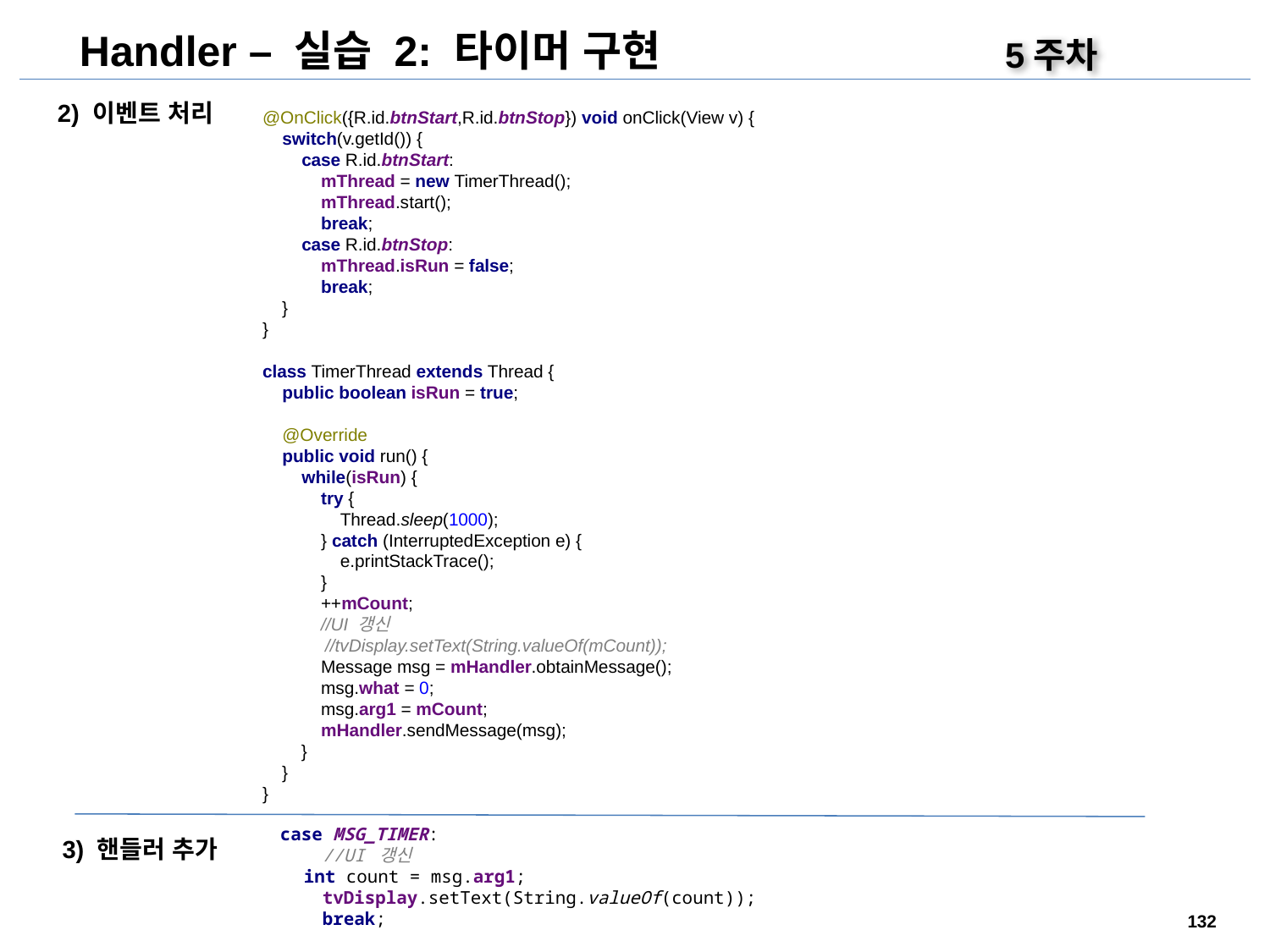

Handler – 실습 2: 타이머 구현
5주차
2) 이벤트 처리
@OnClick({R.id.btnStart,R.id.btnStop}) void onClick(View v) {
    switch(v.getId()) {
        case R.id.btnStart:
            mThread = new TimerThread();
            mThread.start();
            break;
        case R.id.btnStop:
            mThread.isRun = false;
            break;
    }
}
class TimerThread extends Thread {
    public boolean isRun = true;
    @Override
    public void run() {
        while(isRun) {
            try {
                Thread.sleep(1000);
            } catch (InterruptedException e) {
                e.printStackTrace();
            }
            ++mCount;
            //UI 갱신
            //tvDisplay.setText(String.valueOf(mCount));
            Message msg = mHandler.obtainMessage();
            msg.what = 0;
            msg.arg1 = mCount;
            mHandler.sendMessage(msg);
        }
    }
}
case MSG_TIMER:
    //UI 갱신
    int count = msg.arg1;
    tvDisplay.setText(String.valueOf(count));
    break;
3) 핸들러 추가